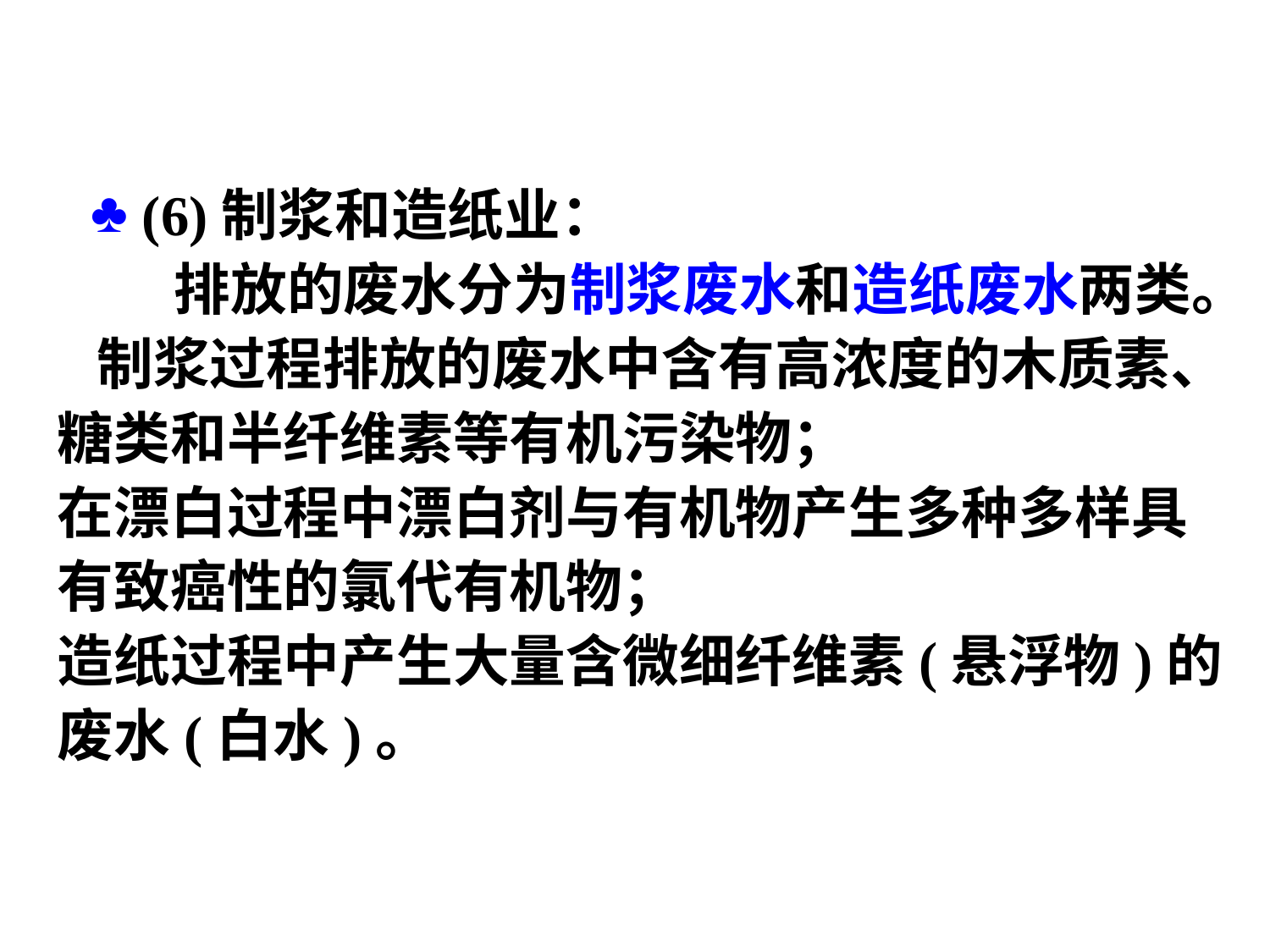

(6)制浆和造纸业：
        排放的废水分为制浆废水和造纸废水两类。
  制浆过程排放的废水中含有高浓度的木质素、糖类和半纤维素等有机污染物；
在漂白过程中漂白剂与有机物产生多种多样具有致癌性的氯代有机物；
造纸过程中产生大量含微细纤维素(悬浮物)的废水(白水)。